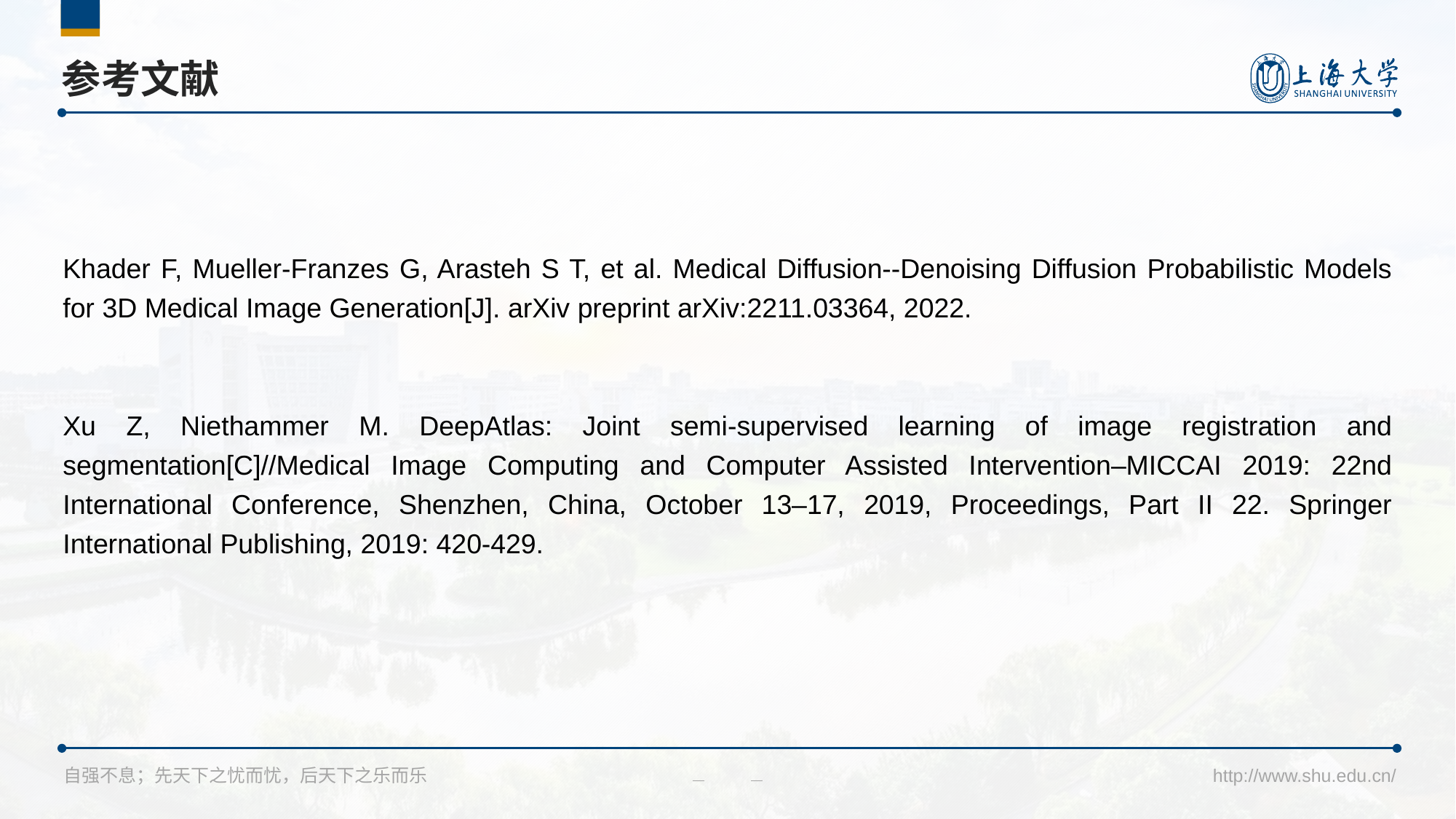

# 参考文献
Khader F, Mueller-Franzes G, Arasteh S T, et al. Medical Diffusion--Denoising Diffusion Probabilistic Models for 3D Medical Image Generation[J]. arXiv preprint arXiv:2211.03364, 2022.

Xu Z, Niethammer M. DeepAtlas: Joint semi-supervised learning of image registration and segmentation[C]//Medical Image Computing and Computer Assisted Intervention–MICCAI 2019: 22nd International Conference, Shenzhen, China, October 13–17, 2019, Proceedings, Part II 22. Springer International Publishing, 2019: 420-429.
16